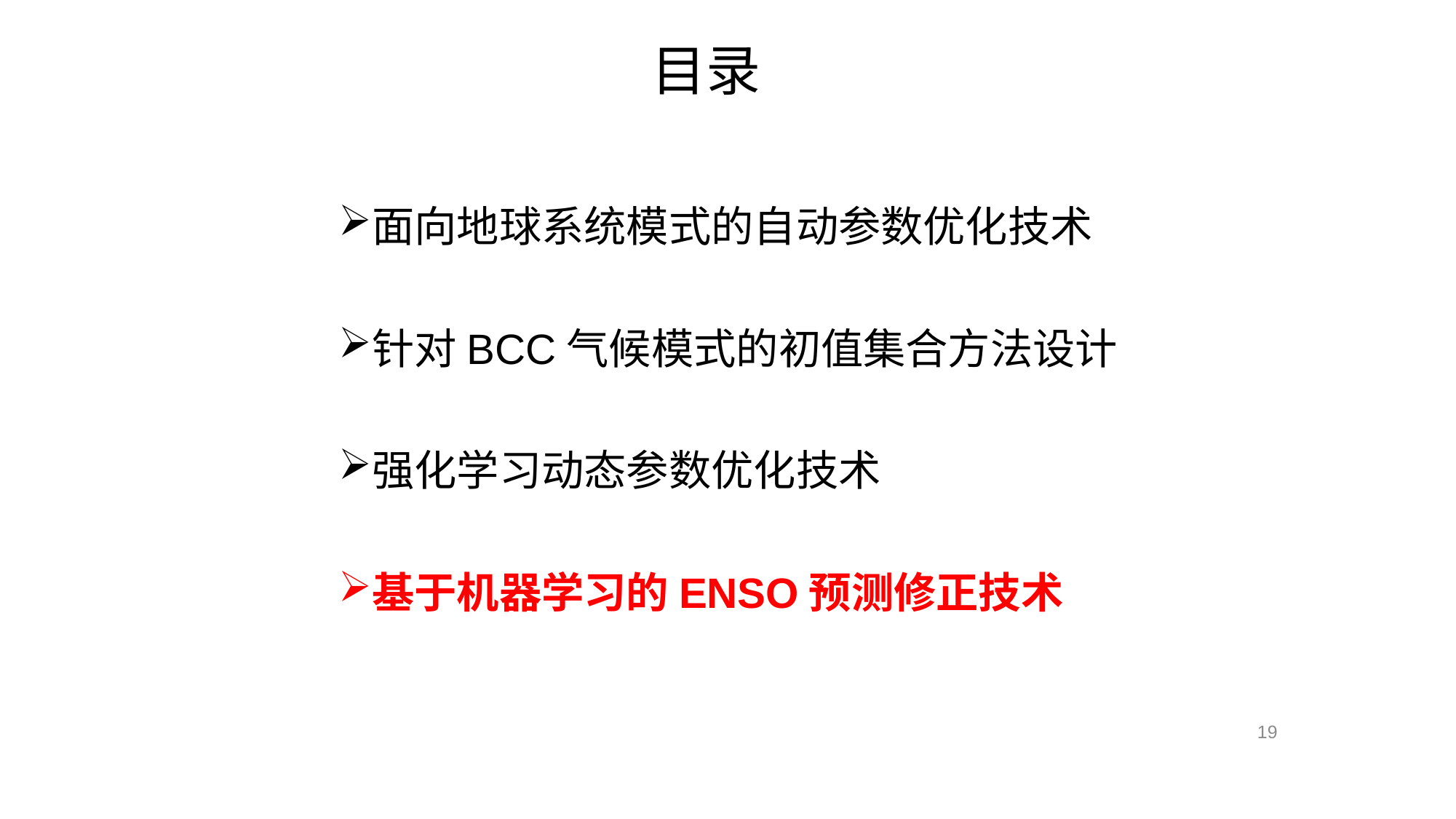

目录
面向地球系统模式的自动参数优化技术

针对BCC气候模式的初值集合方法设计

强化学习动态参数优化技术

基于机器学习的ENSO预测修正技术

19